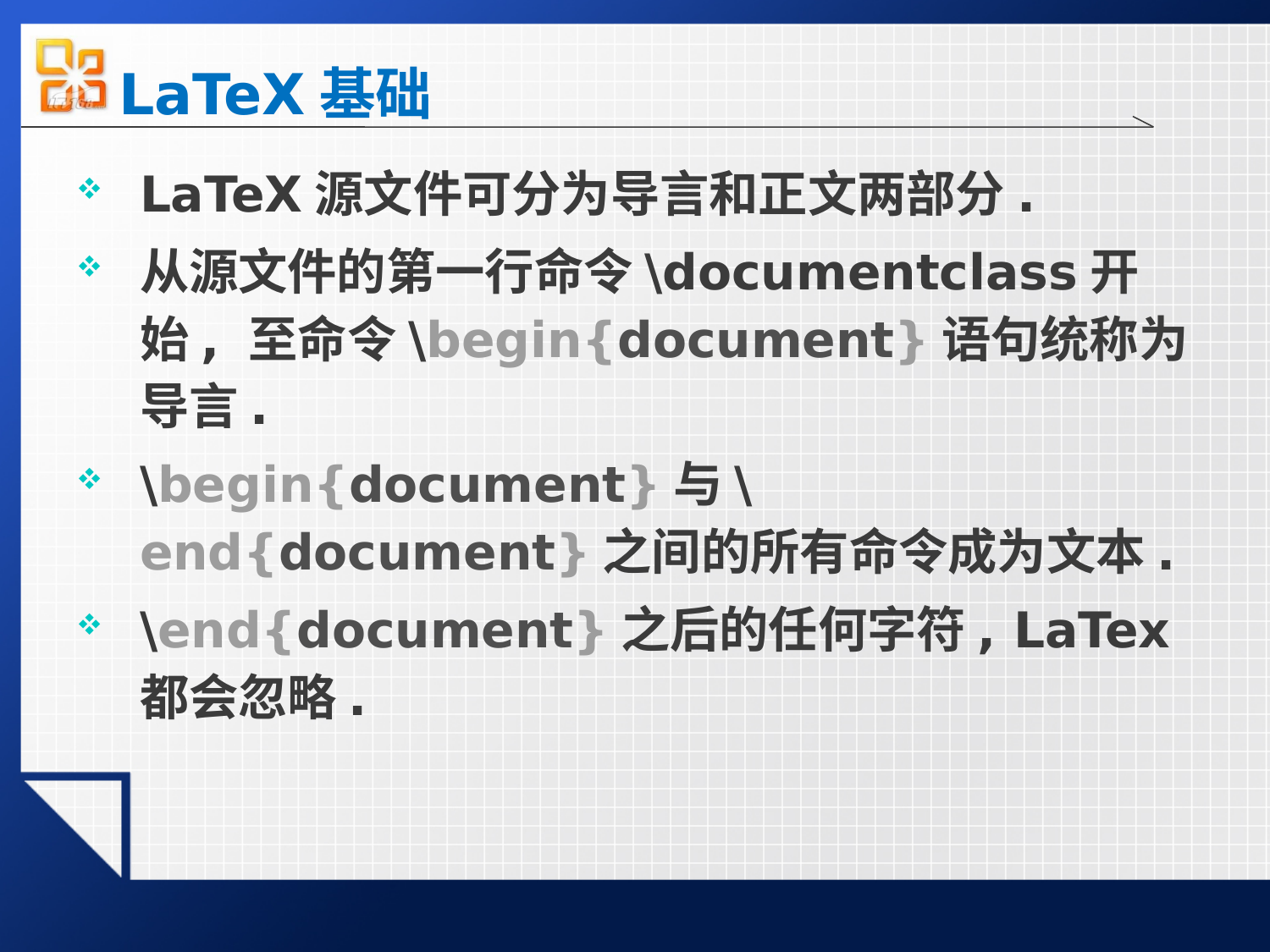

# LaTeX基础
LaTeX源文件可分为导言和正文两部分.
从源文件的第一行命令\documentclass开始, 至命令\begin{document}语句统称为导言.
\begin{document}与\end{document}之间的所有命令成为文本.
\end{document}之后的任何字符, LaTex都会忽略.